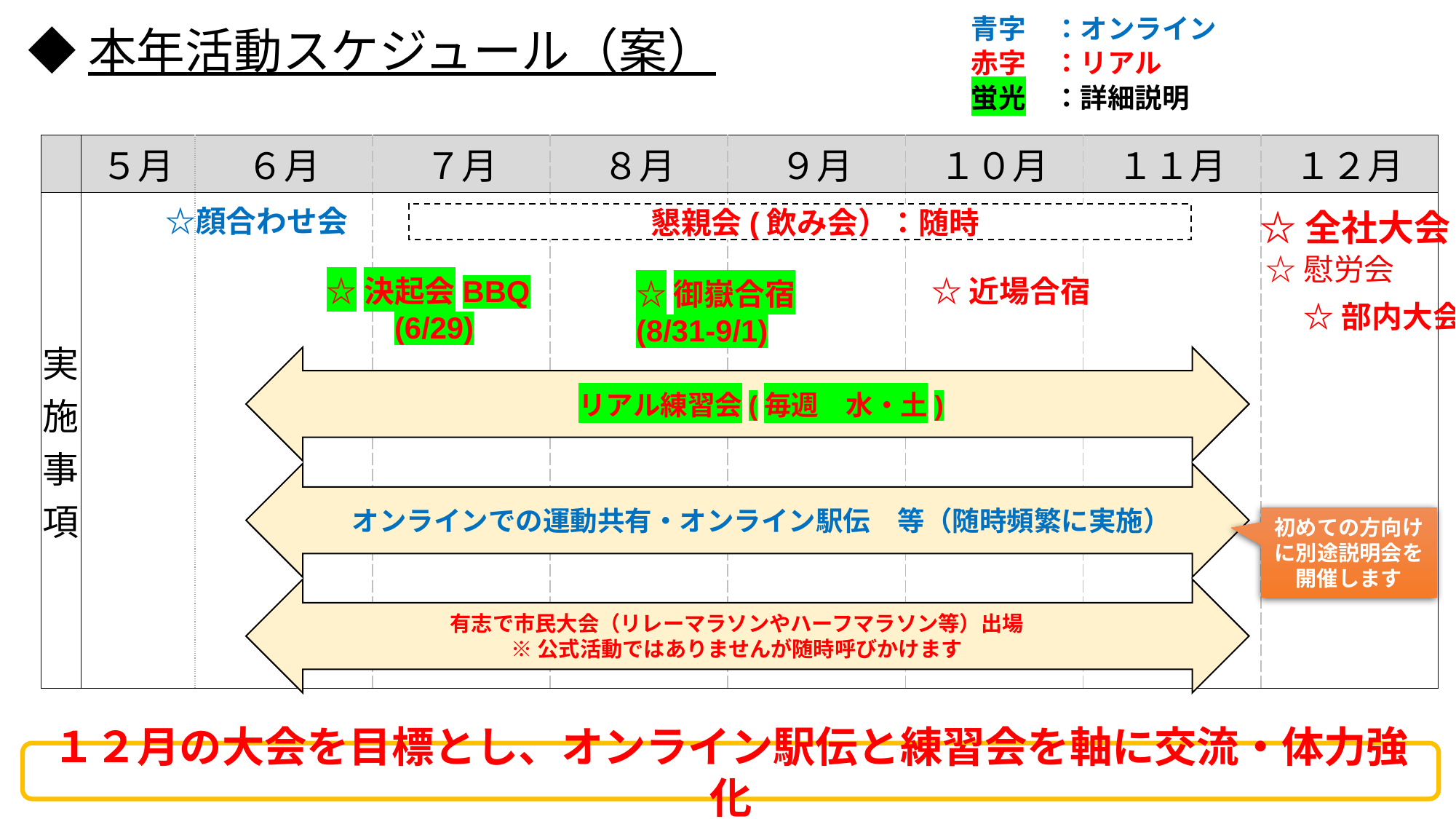

青字　：オンライン
◆本年活動スケジュール（案）
赤字　：リアル
蛍光　：詳細説明
|  | ５月 | ６月 | ７月 | ８月 | ９月 | １０月 | １１月 | １２月 |
| --- | --- | --- | --- | --- | --- | --- | --- | --- |
| 実施事項 |  |  |  |  |  |  |  |  |
☆全社大会
　☆顔合わせ会
　懇親会(飲み会）：随時
☆慰労会
☆決起会BBQ
　　(6/29)
☆近場合宿
☆御嶽合宿
(8/31-9/1)
☆部内大会
　リアル練習会(毎週　水・土)
　オンラインでの運動共有・オンライン駅伝　等（随時頻繁に実施）
初めての方向けに別途説明会を開催します
有志で市民大会（リレーマラソンやハーフマラソン等）出場
※公式活動ではありませんが随時呼びかけます
１２月の大会を目標とし、オンライン駅伝と練習会を軸に交流・体力強化